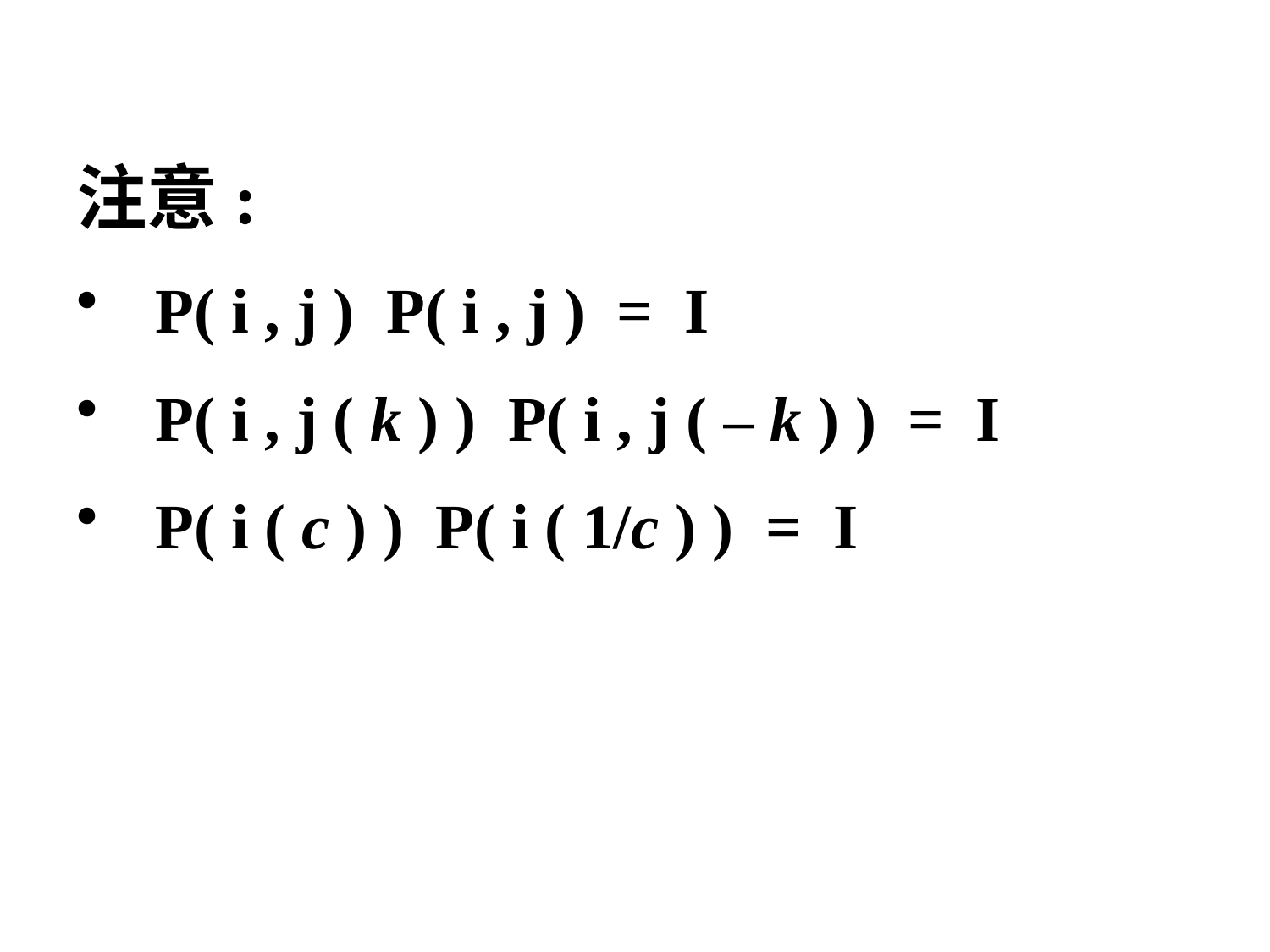

注意:
  P( i , j )  P( i , j )  =  I
  P( i , j ( k ) )  P( i , j ( – k ) )  =  I
  P( i ( c ) )  P( i ( 1/c ) )  =  I